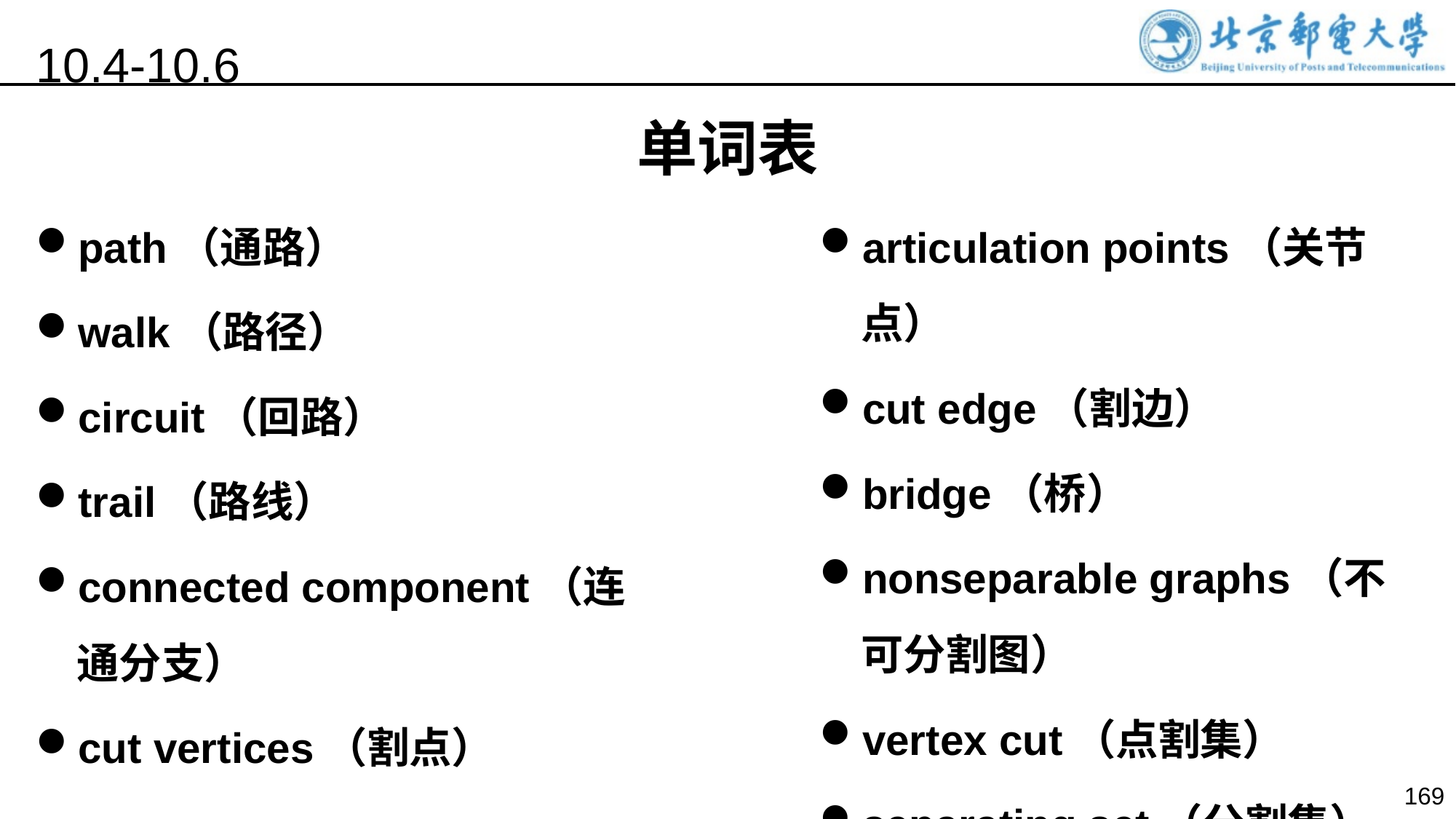

10.4-10.6
单词表
path（通路）
walk（路径）
circuit（回路）
trail（路线）
connected component（连通分支）
cut vertices（割点）
articulation points（关节点）
cut edge（割边）
bridge（桥）
nonseparable graphs（不可分割图）
vertex cut（点割集）
separating set（分割集）